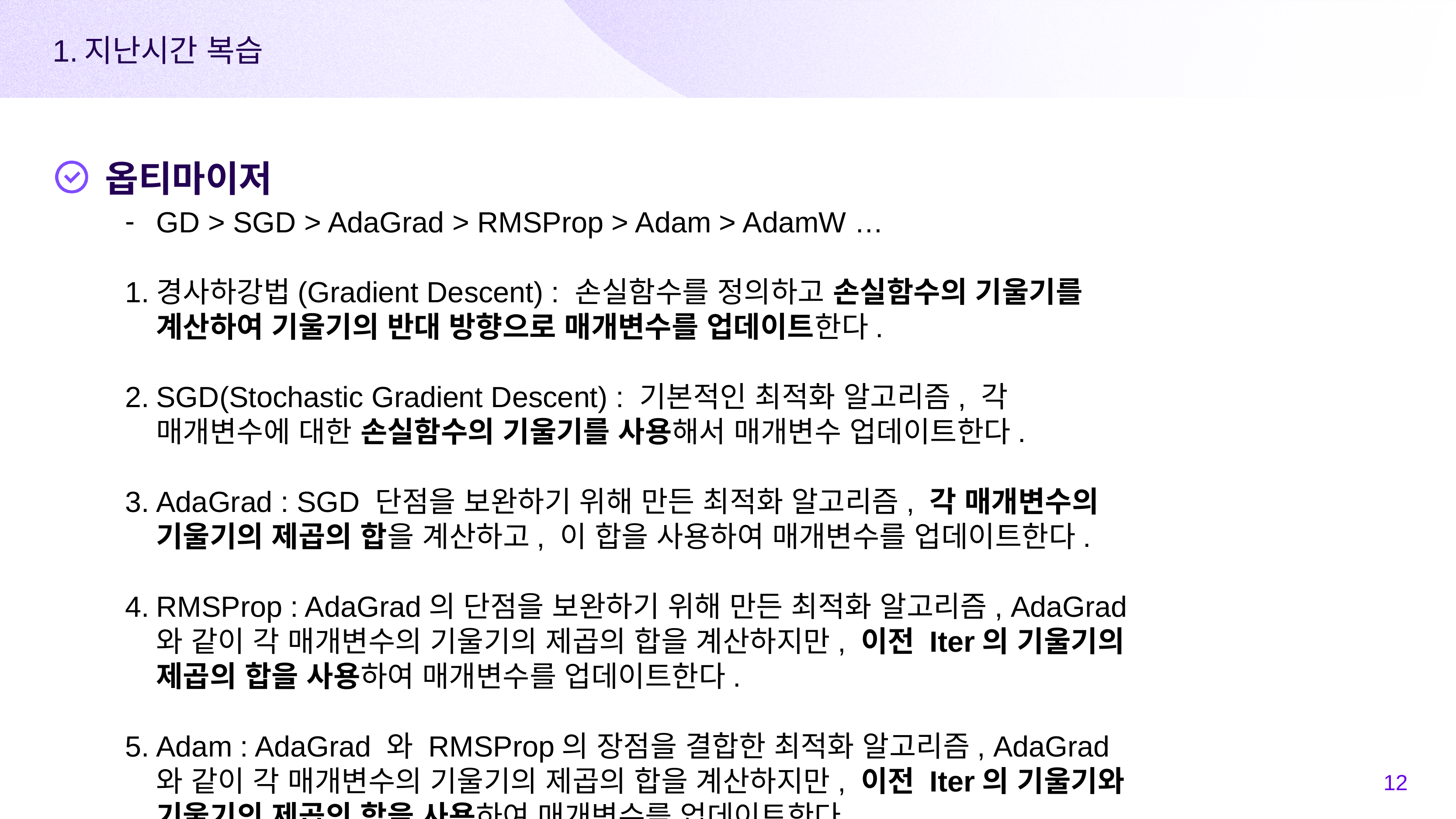

지난시간 복습
옵티마이저
GD > SGD > AdaGrad > RMSProp > Adam > AdamW …

경사하강법(Gradient Descent) : 손실함수를 정의하고 손실함수의 기울기를 계산하여 기울기의 반대 방향으로 매개변수를 업데이트한다.

SGD(Stochastic Gradient Descent) : 기본적인 최적화 알고리즘, 각 매개변수에 대한 손실함수의 기울기를 사용해서 매개변수 업데이트한다.

AdaGrad : SGD 단점을 보완하기 위해 만든 최적화 알고리즘, 각 매개변수의 기울기의 제곱의 합을 계산하고, 이 합을 사용하여 매개변수를 업데이트한다.

RMSProp : AdaGrad의 단점을 보완하기 위해 만든 최적화 알고리즘, AdaGrad와 같이 각 매개변수의 기울기의 제곱의 합을 계산하지만, 이전 Iter의 기울기의 제곱의 합을 사용하여 매개변수를 업데이트한다.
Adam : AdaGrad 와 RMSProp의 장점을 결합한 최적화 알고리즘, AdaGrad와 같이 각 매개변수의 기울기의 제곱의 합을 계산하지만, 이전 Iter의 기울기와 기울기의 제곱의 합을 사용하여 매개변수를 업데이트한다.

12